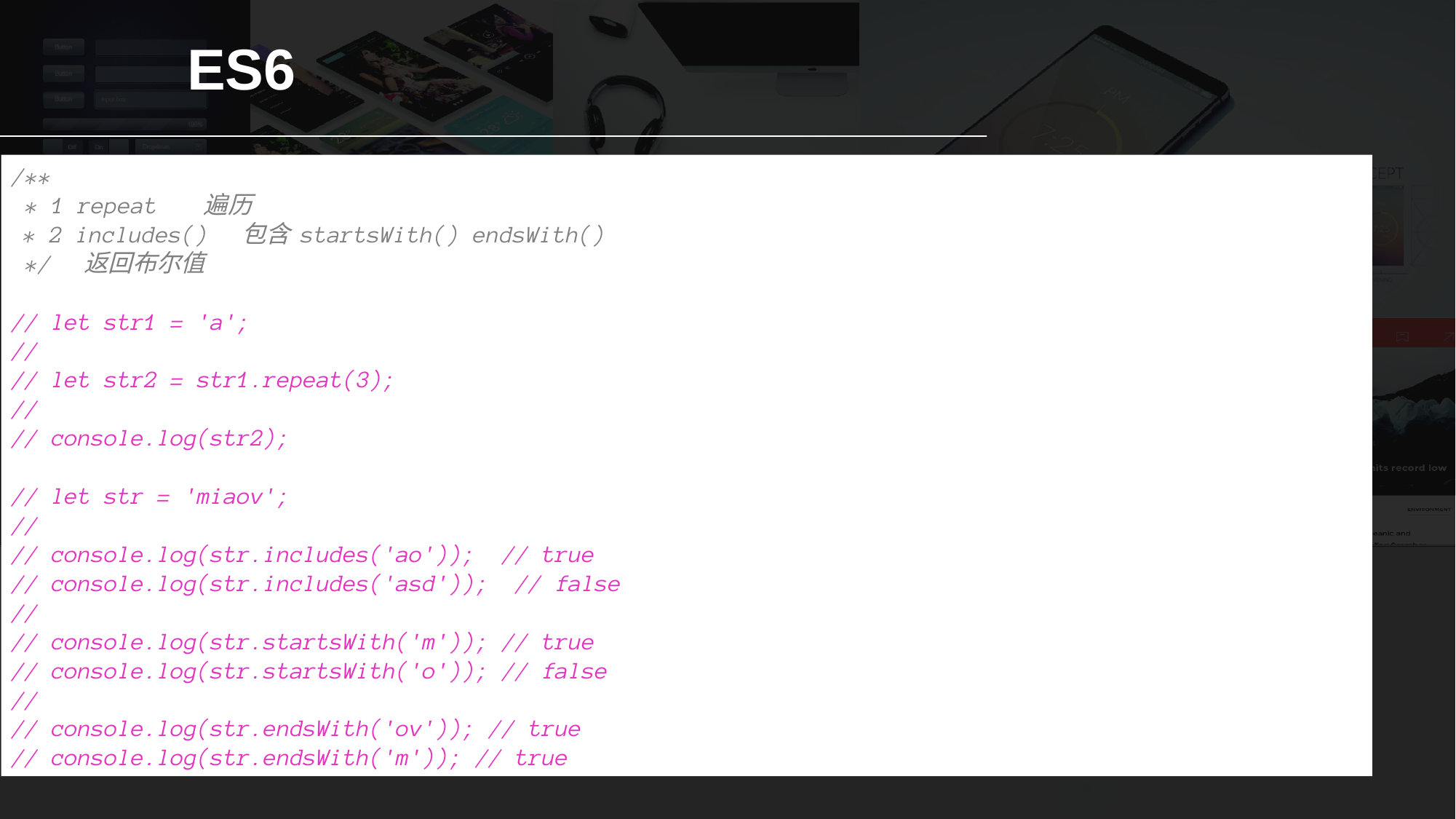

ES6

/**
 * 1 repeat   遍历
 * 2 includes()  包含 startsWith() endsWith()
 */  返回布尔值
// let str1 = 'a';
//
// let str2 = str1.repeat(3);
//
// console.log(str2);
// let str = 'miaov';
//
// console.log(str.includes('ao'));  // true
// console.log(str.includes('asd'));  // false
//
// console.log(str.startsWith('m')); // true
// console.log(str.startsWith('o')); // false
//
// console.log(str.endsWith('ov')); // true
// console.log(str.endsWith('m')); // true